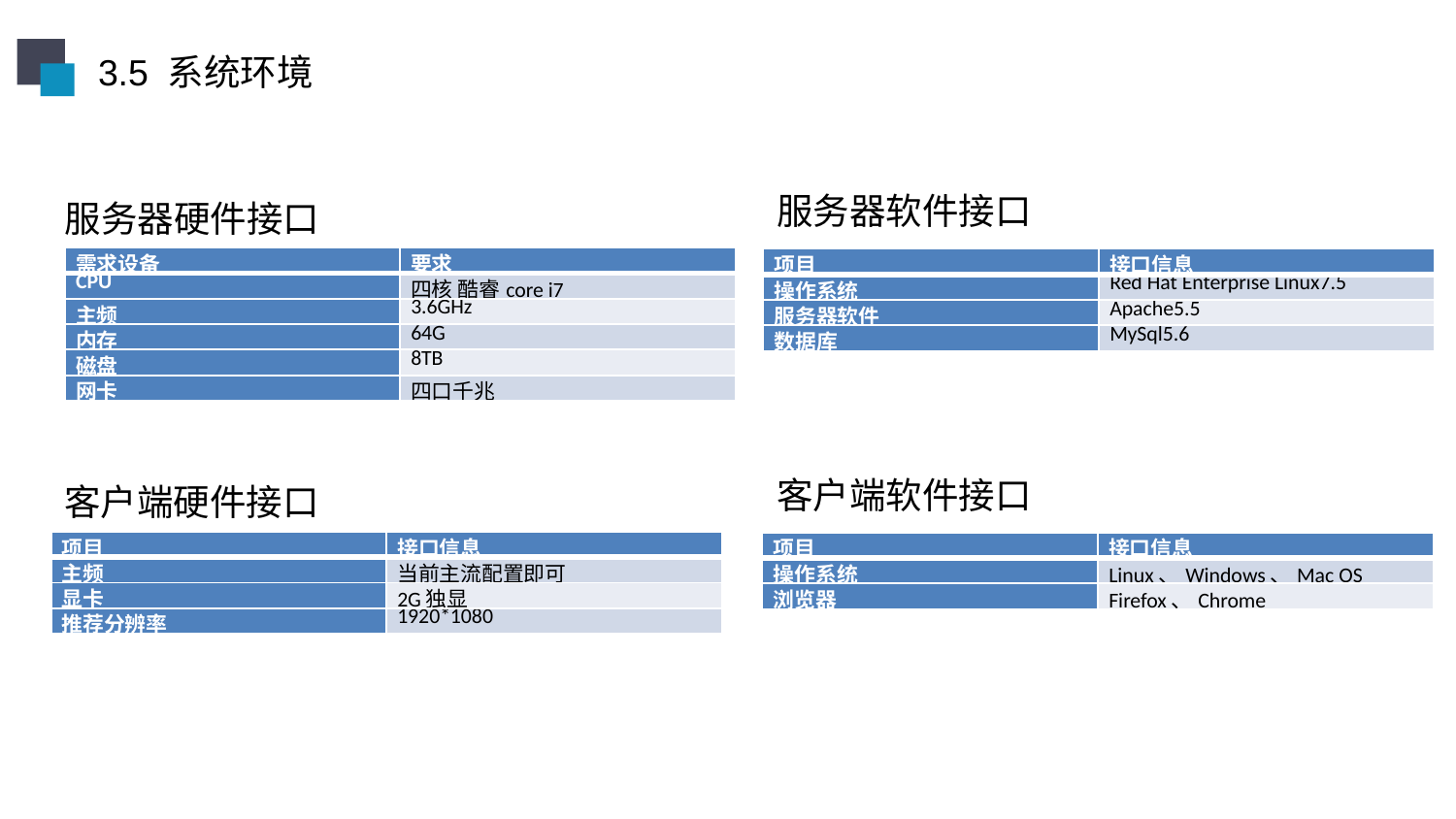

3.5 系统环境
服务器软件接口
服务器硬件接口

| 需求设备 | 要求 |
| --- | --- |
| CPU | 四核 酷睿core i7 |
| 主频 | 3.6GHz |
| 内存 | 64G |
| 磁盘 | 8TB |
| 网卡 | 四口千兆 |
| 项目 | 接口信息 |
| --- | --- |
| 操作系统 | Red Hat Enterprise Linux7.5 |
| 服务器软件 | Apache5.5 |
| 数据库 | MySql5.6 |
客户端软件接口
客户端硬件接口

| 项目 | 接口信息 |
| --- | --- |
| 主频 | 当前主流配置即可 |
| 显卡 | 2G独显 |
| 推荐分辨率 | 1920\*1080 |
| 项目 | 接口信息 |
| --- | --- |
| 操作系统 | Linux、Windows、Mac OS |
| 浏览器 | Firefox、Chrome |